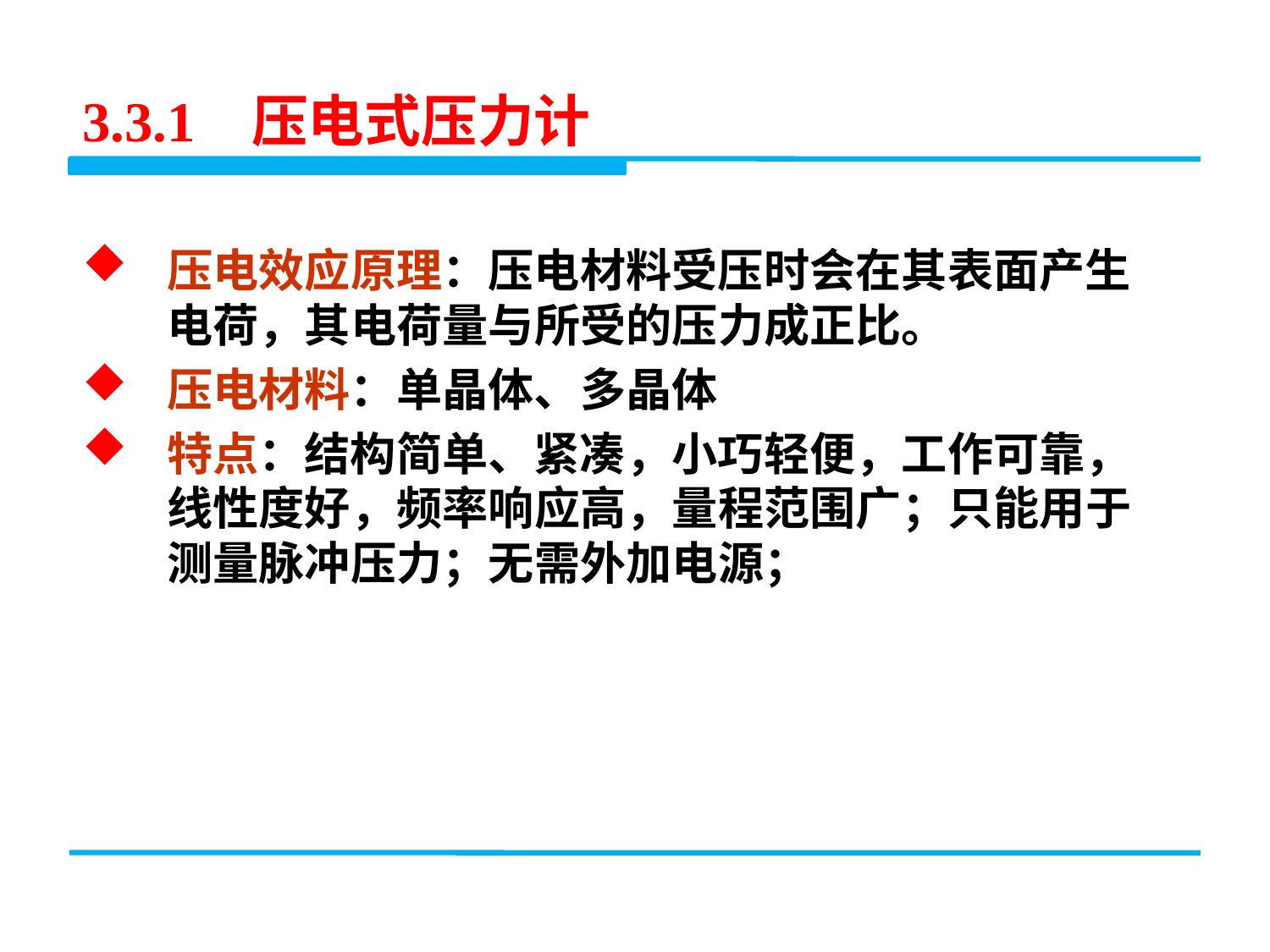

3.3.1   压电式压力计

压电效应原理：压电材料受压时会在其表面产生电荷，其电荷量与所受的压力成正比。
压电材料：单晶体、多晶体
特点：结构简单、紧凑，小巧轻便，工作可靠，线性度好，频率响应高，量程范围广；只能用于测量脉冲压力；无需外加电源；